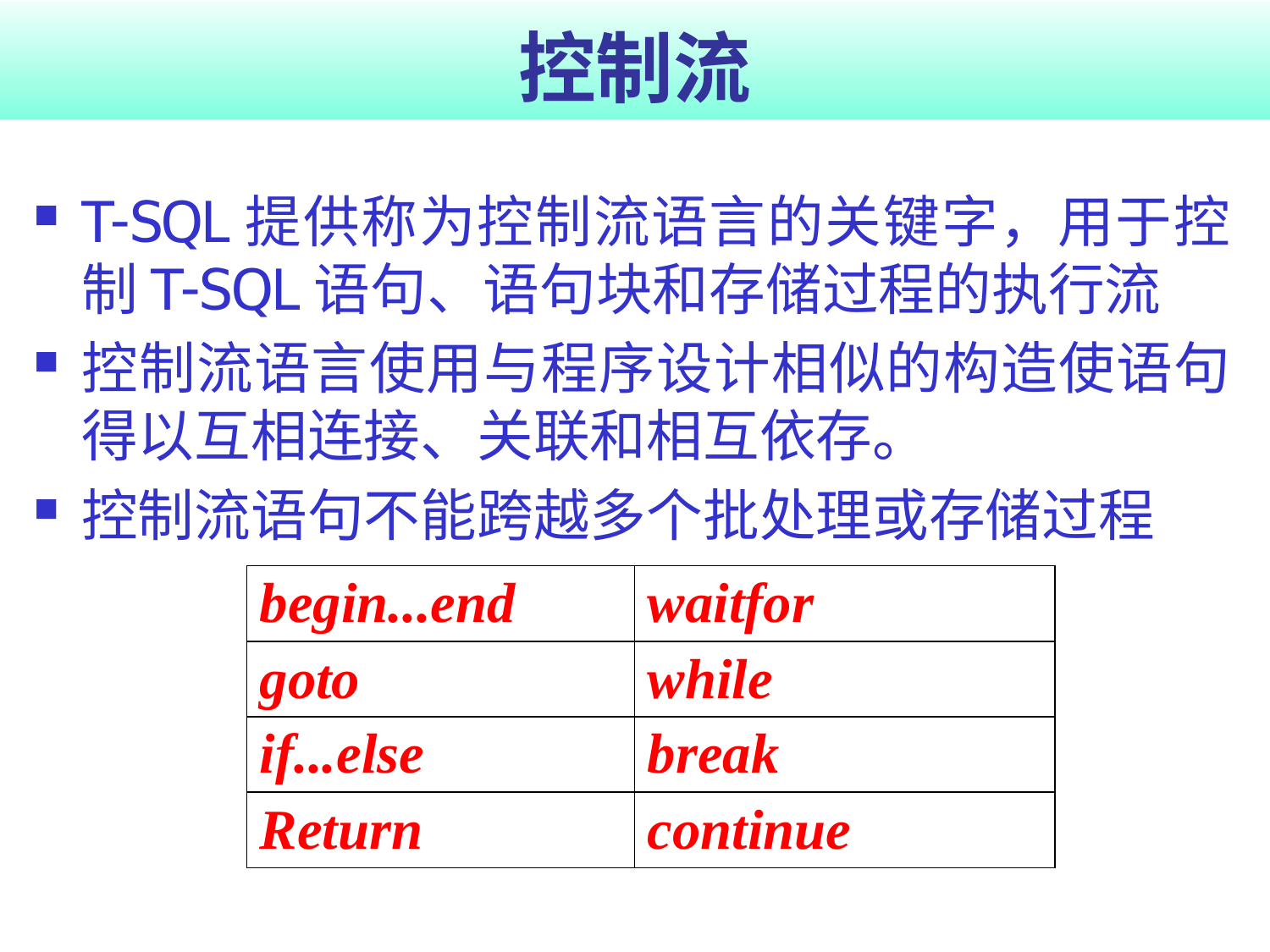

# 控制流
T-SQL提供称为控制流语言的关键字，用于控制T-SQL语句、语句块和存储过程的执行流
控制流语言使用与程序设计相似的构造使语句得以互相连接、关联和相互依存。
控制流语句不能跨越多个批处理或存储过程
| begin...end | waitfor |
| --- | --- |
| goto | while |
| if...else | break |
| Return | continue |